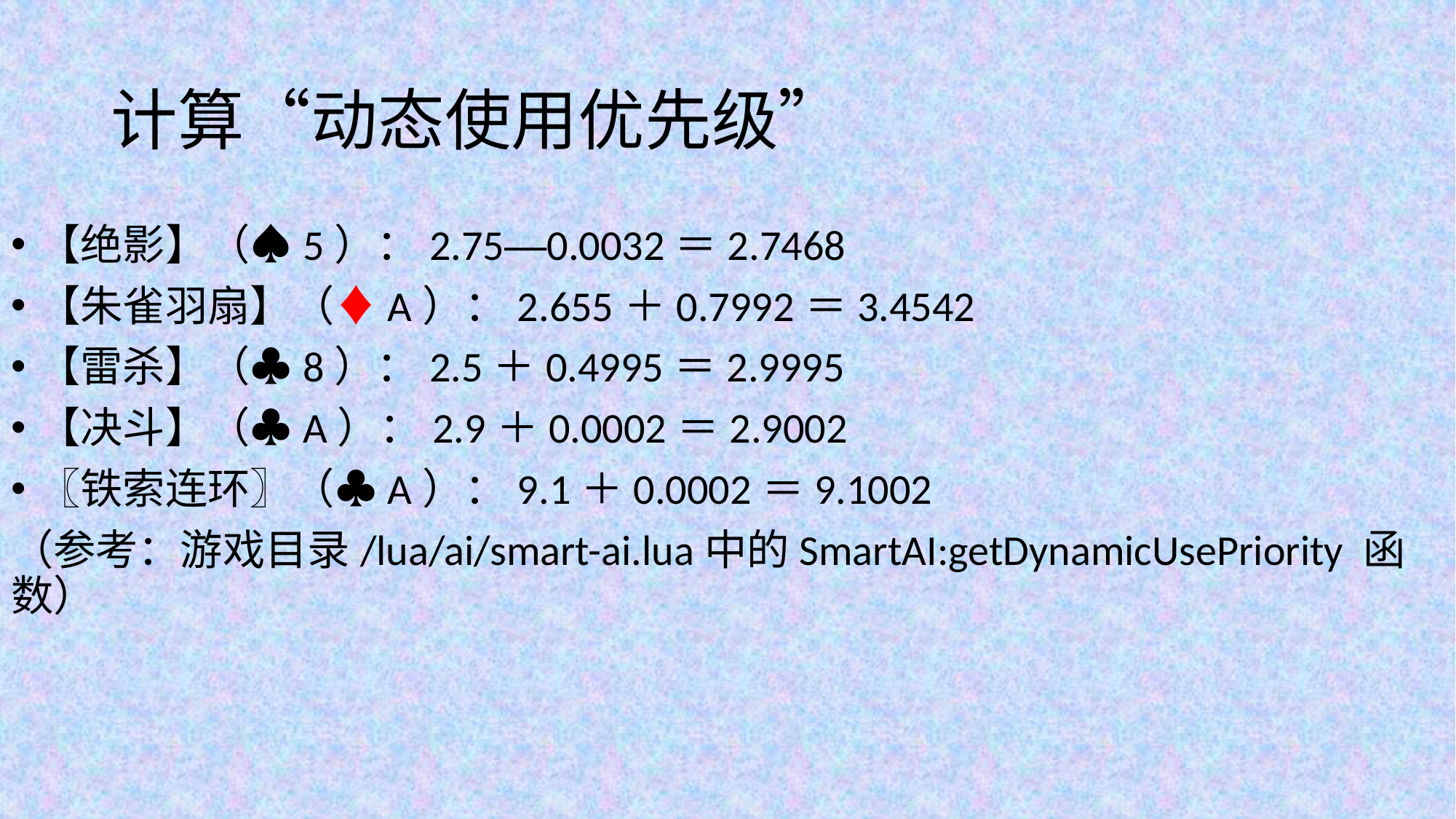

# 计算“动态使用优先级”
【绝影】（♠5）：2.75―0.0032＝2.7468
【朱雀羽扇】（♦A）：2.655＋0.7992＝3.4542
【雷杀】（♣8）：2.5＋0.4995＝2.9995
【决斗】（♣A）：2.9＋0.0002＝2.9002
〖铁索连环〗（♣A）：9.1＋0.0002＝9.1002
（参考：游戏目录/lua/ai/smart-ai.lua中的SmartAI:getDynamicUsePriority 函数）